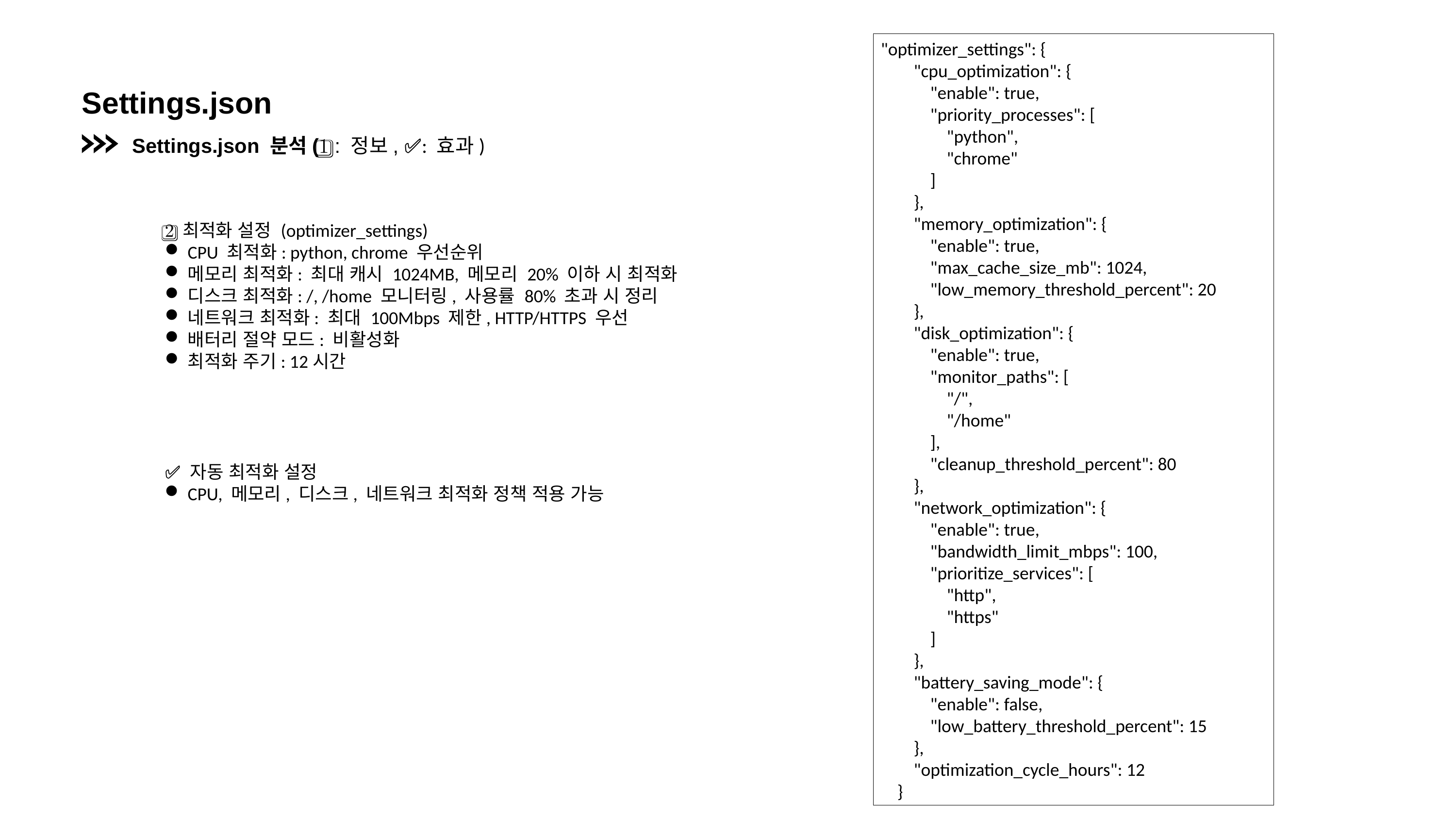

"optimizer_settings": {
        "cpu_optimization": {
            "enable": true,
            "priority_processes": [
                "python",
                "chrome"
            ]
        },
        "memory_optimization": {
            "enable": true,
            "max_cache_size_mb": 1024,
            "low_memory_threshold_percent": 20
        },
        "disk_optimization": {
            "enable": true,
            "monitor_paths": [
                "/",
                "/home"
            ],
            "cleanup_threshold_percent": 80
        },
        "network_optimization": {
            "enable": true,
            "bandwidth_limit_mbps": 100,
            "prioritize_services": [
                "http",
                "https"
            ]
        },
        "battery_saving_mode": {
            "enable": false,
            "low_battery_threshold_percent": 15
        },
        "optimization_cycle_hours": 12
    }
Settings.json
Settings.json 분석(1️⃣ : 정보, ✅: 효과)

2️⃣ 최적화 설정 (optimizer_settings)
CPU 최적화: python, chrome 우선순위
메모리 최적화: 최대 캐시 1024MB, 메모리 20% 이하 시 최적화
디스크 최적화: /, /home 모니터링, 사용률 80% 초과 시 정리
네트워크 최적화: 최대 100Mbps 제한, HTTP/HTTPS 우선
배터리 절약 모드: 비활성화
최적화 주기: 12시간
✅ 자동 최적화 설정
CPU, 메모리, 디스크, 네트워크 최적화 정책 적용 가능